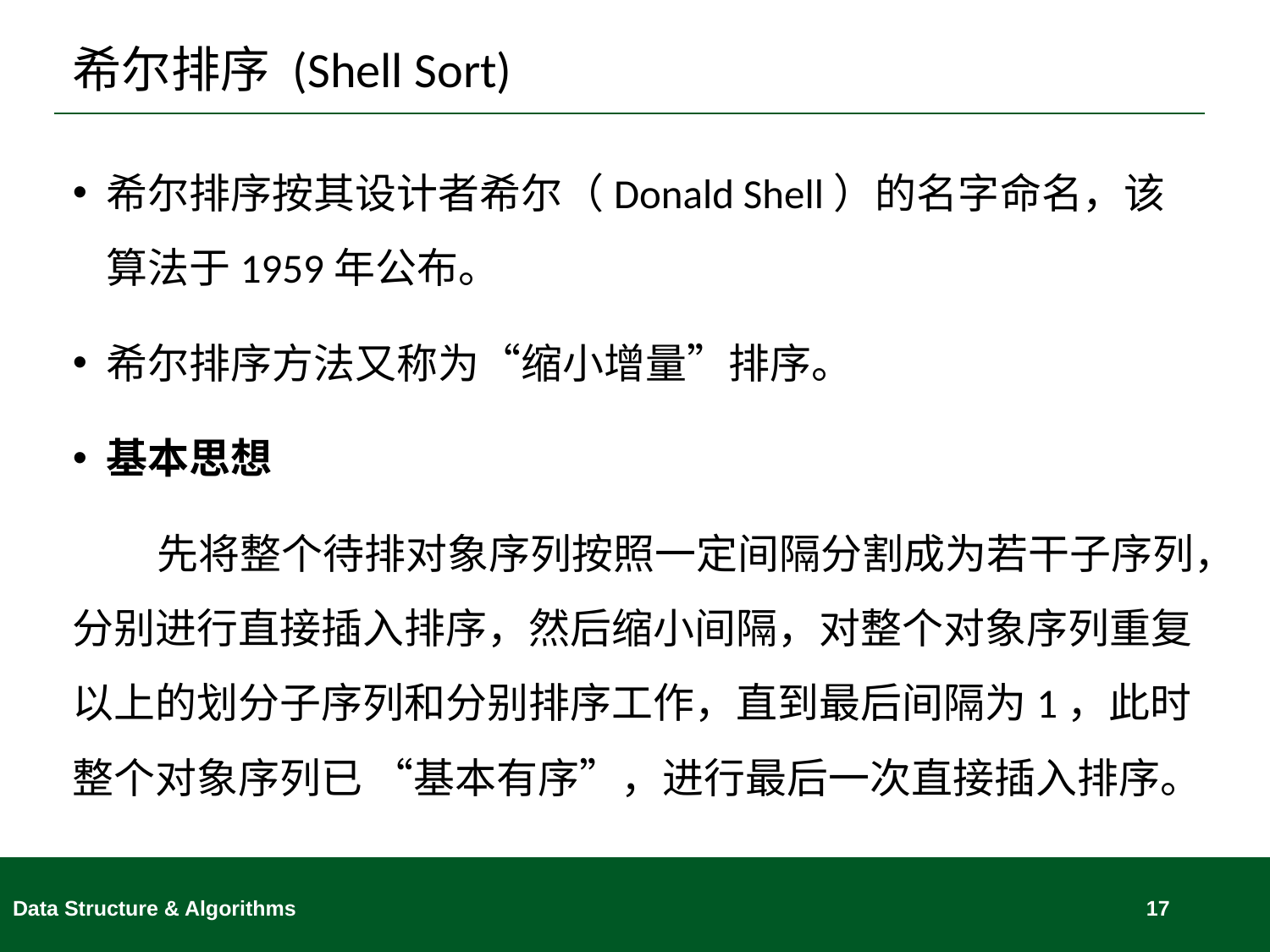

# 希尔排序 (Shell Sort)
希尔排序按其设计者希尔（Donald Shell）的名字命名，该算法于1959年公布。
希尔排序方法又称为“缩小增量”排序。
基本思想
        先将整个待排对象序列按照一定间隔分割成为若干子序列，分别进行直接插入排序，然后缩小间隔，对整个对象序列重复以上的划分子序列和分别排序工作，直到最后间隔为1，此时整个对象序列已 “基本有序”，进行最后一次直接插入排序。

Data Structure & Algorithms
17